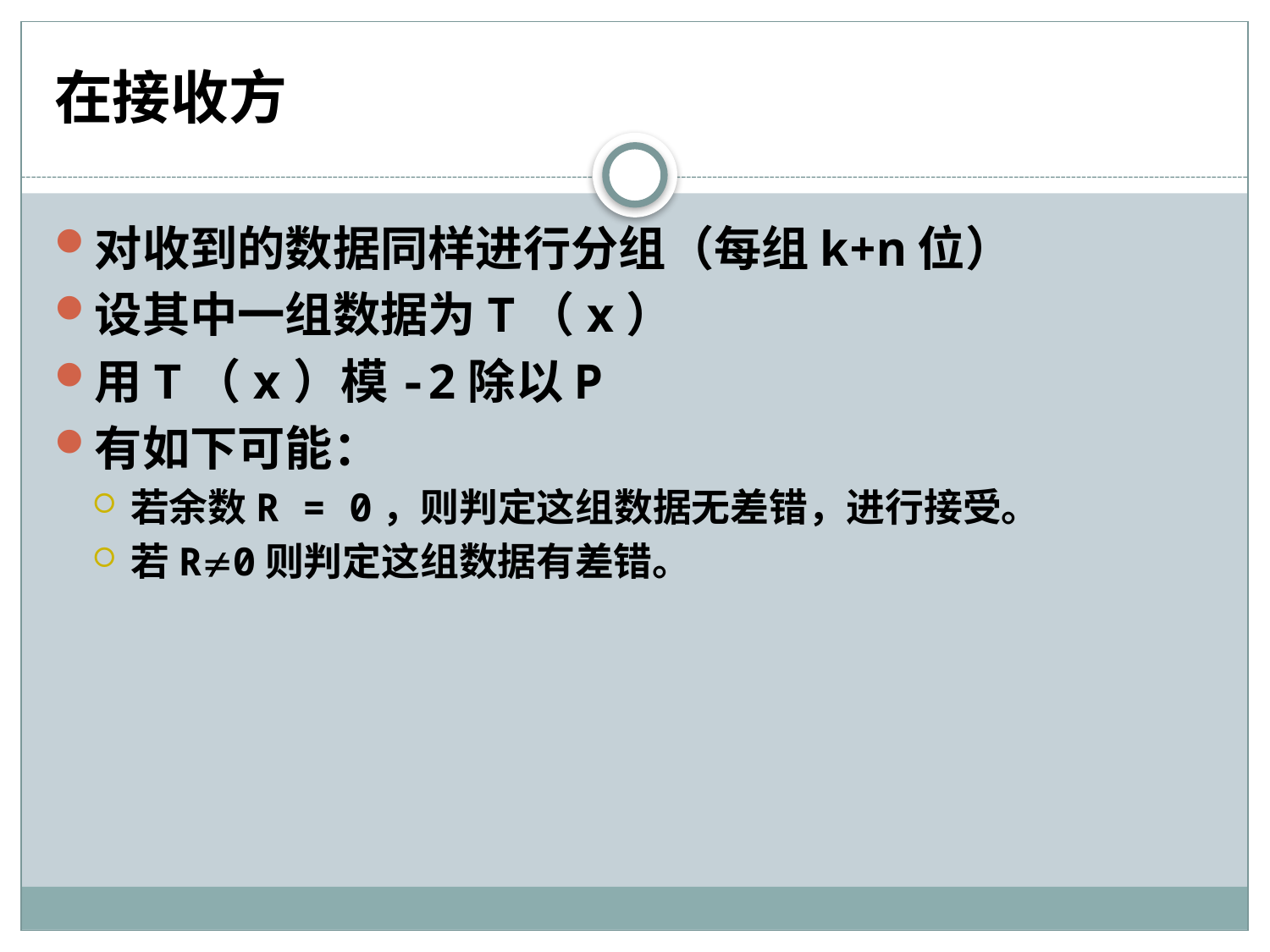

# 在接收方
对收到的数据同样进行分组（每组k+n位）
设其中一组数据为T（x）
用T（x）模-2除以P
有如下可能：
若余数R = 0，则判定这组数据无差错，进行接受。
若R≠0则判定这组数据有差错。